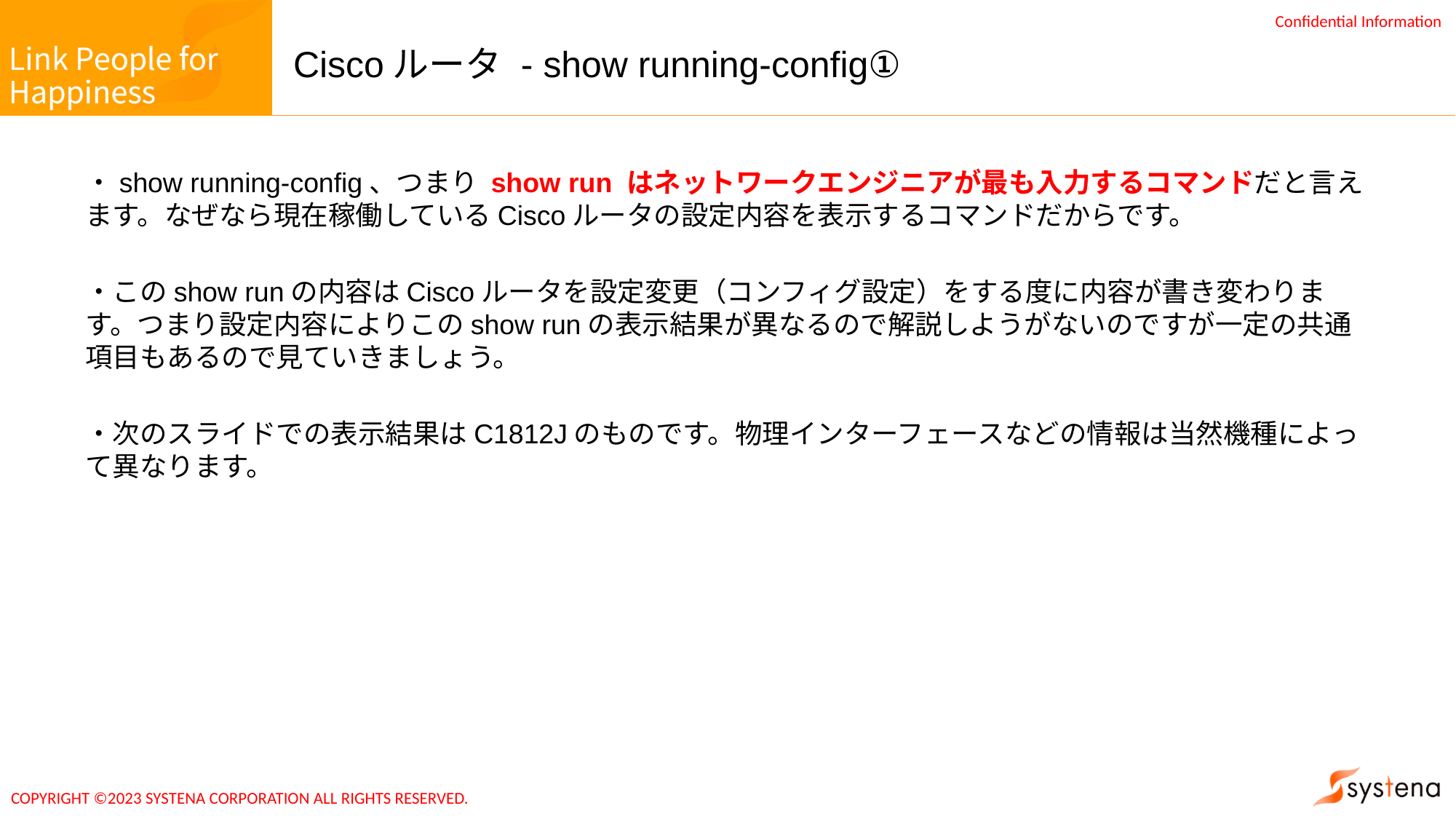

# Ciscoルータ - show running-config①
・show running-config、つまり show run はネットワークエンジニアが最も入力するコマンドだと言えます。なぜなら現在稼働しているCiscoルータの設定内容を表示するコマンドだからです。

・このshow runの内容はCiscoルータを設定変更（コンフィグ設定）をする度に内容が書き変わります。つまり設定内容によりこのshow runの表示結果が異なるので解説しようがないのですが一定の共通項目もあるので見ていきましょう。

・次のスライドでの表示結果はC1812Jのものです。物理インターフェースなどの情報は当然機種によって異なります。